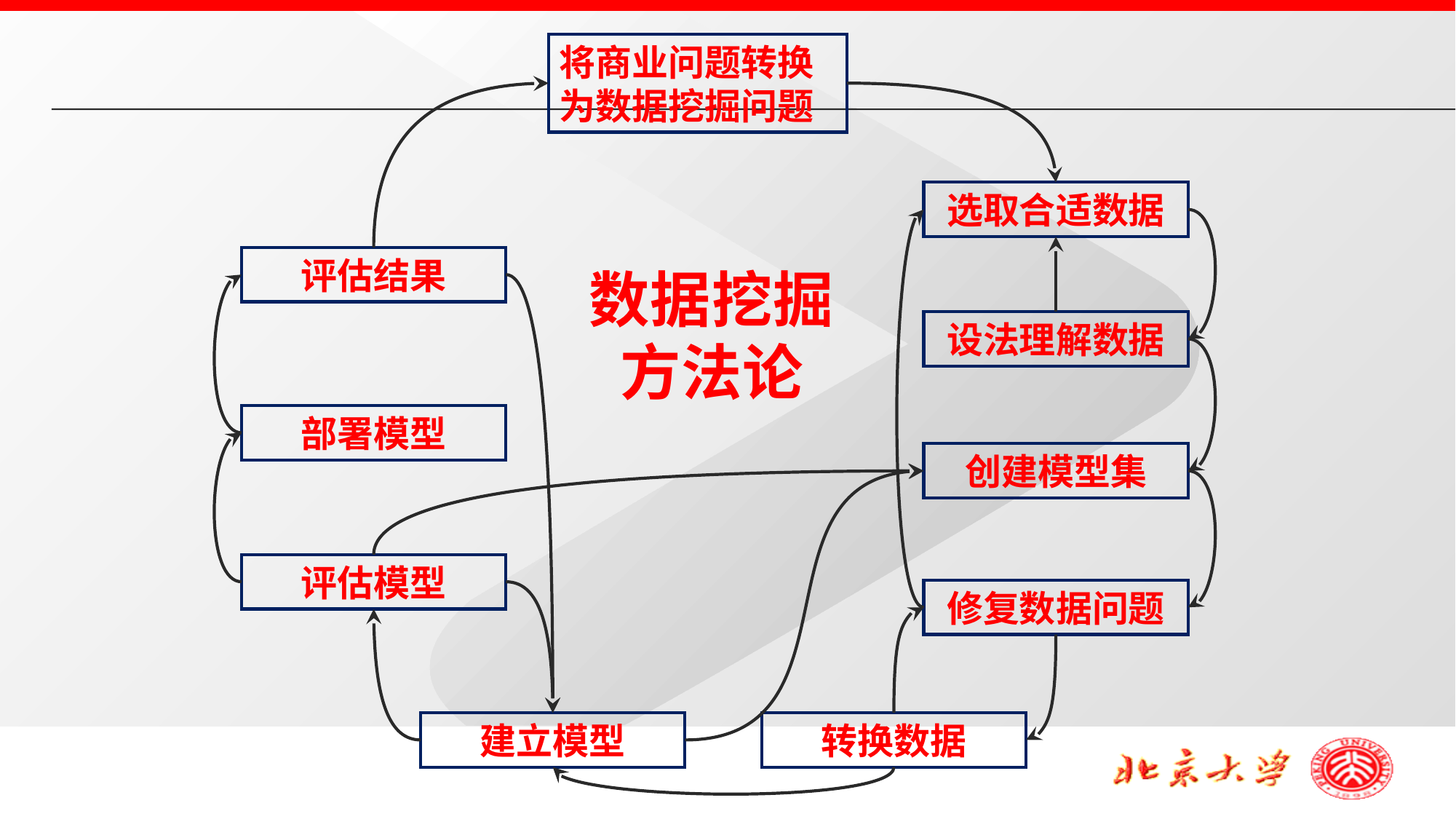

将商业问题转换为数据挖掘问题
选取合适数据
评估结果
设法理解数据
部署模型
创建模型集
评估模型
修复数据问题
建立模型
转换数据
数据挖掘
方法论